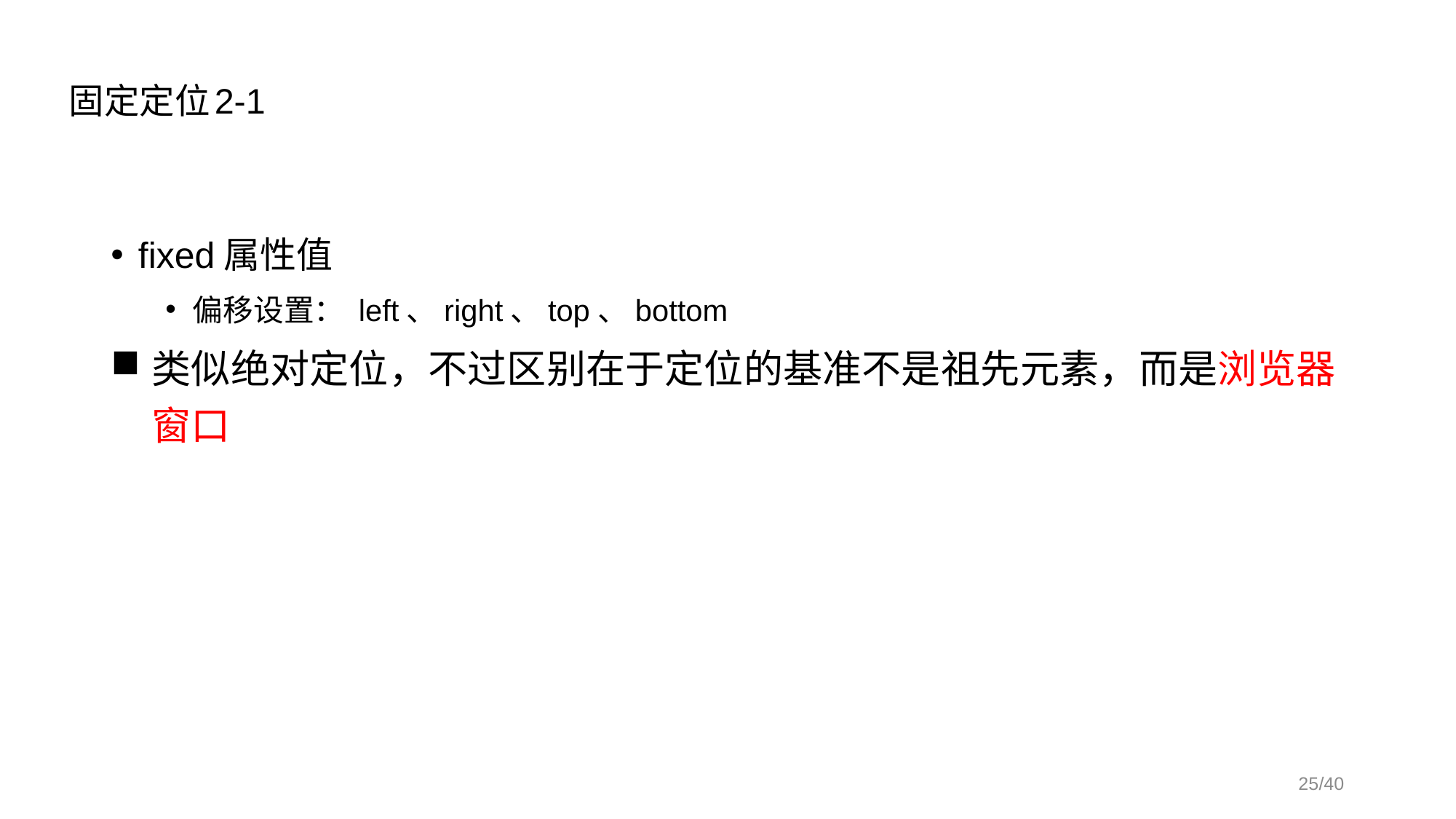

# 固定定位2-1
fixed属性值
偏移设置： left、right、top、bottom
类似绝对定位，不过区别在于定位的基准不是祖先元素，而是浏览器窗口
25/40